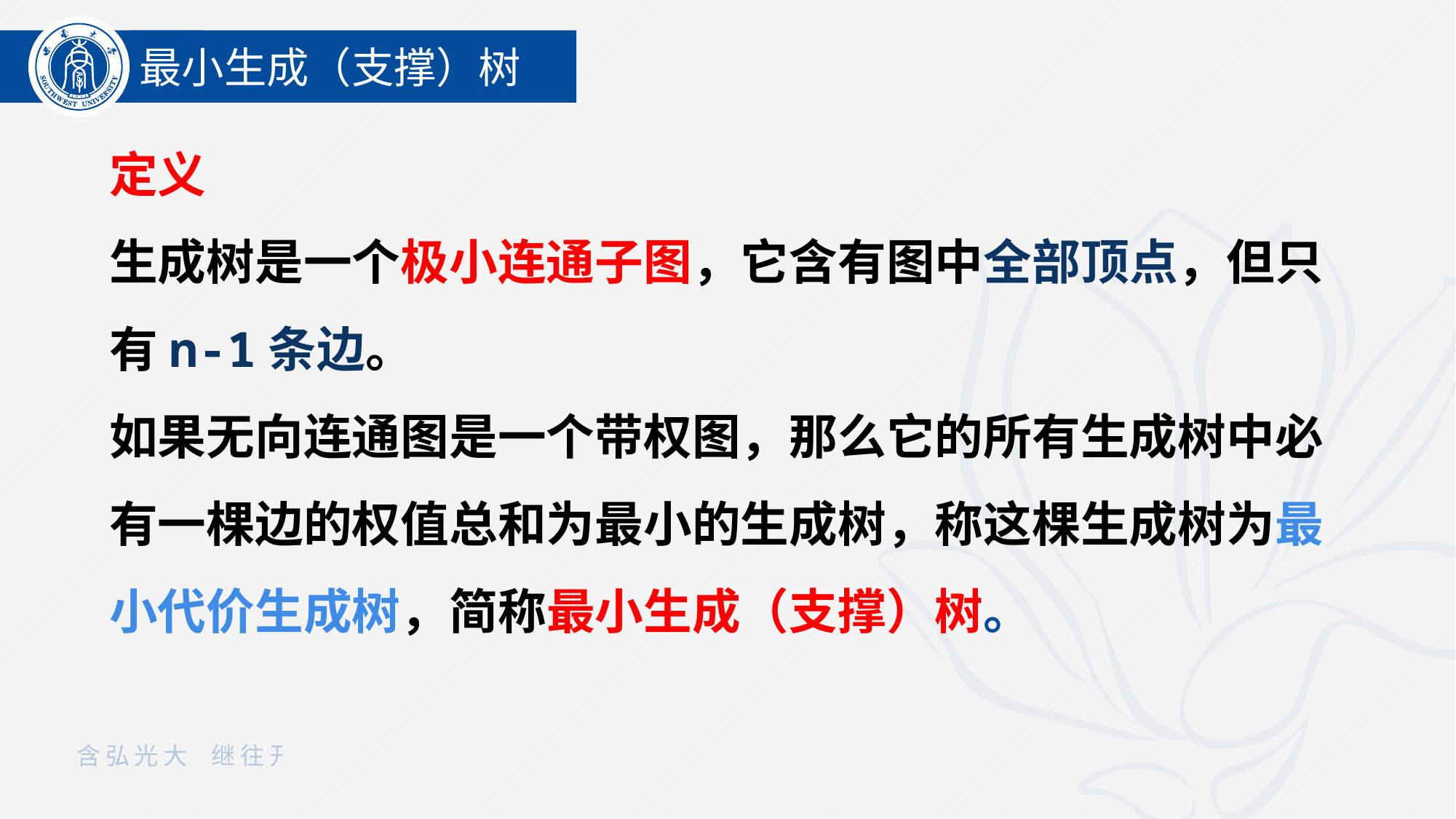

最小生成（支撑）树

定义
生成树是一个极小连通子图，它含有图中全部顶点，但只有n-1条边。
如果无向连通图是一个带权图，那么它的所有生成树中必有一棵边的权值总和为最小的生成树，称这棵生成树为最小代价生成树，简称最小生成（支撑）树。